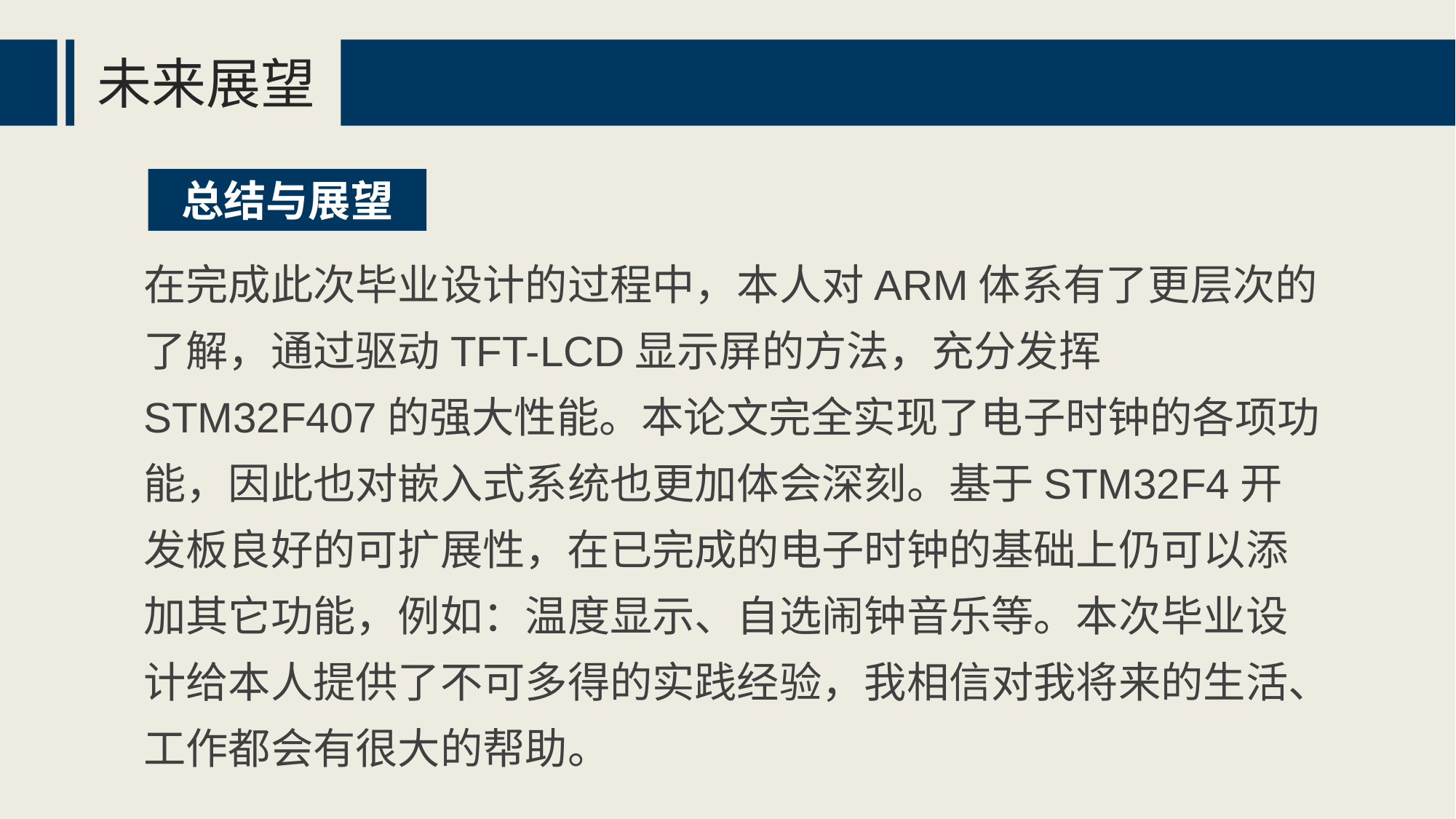

未来展望
总结与展望
在完成此次毕业设计的过程中，本人对ARM体系有了更层次的了解，通过驱动TFT-LCD显示屏的方法，充分发挥STM32F407的强大性能。本论文完全实现了电子时钟的各项功能，因此也对嵌入式系统也更加体会深刻。基于STM32F4开发板良好的可扩展性，在已完成的电子时钟的基础上仍可以添加其它功能，例如：温度显示、自选闹钟音乐等。本次毕业设计给本人提供了不可多得的实践经验，我相信对我将来的生活、工作都会有很大的帮助。
28